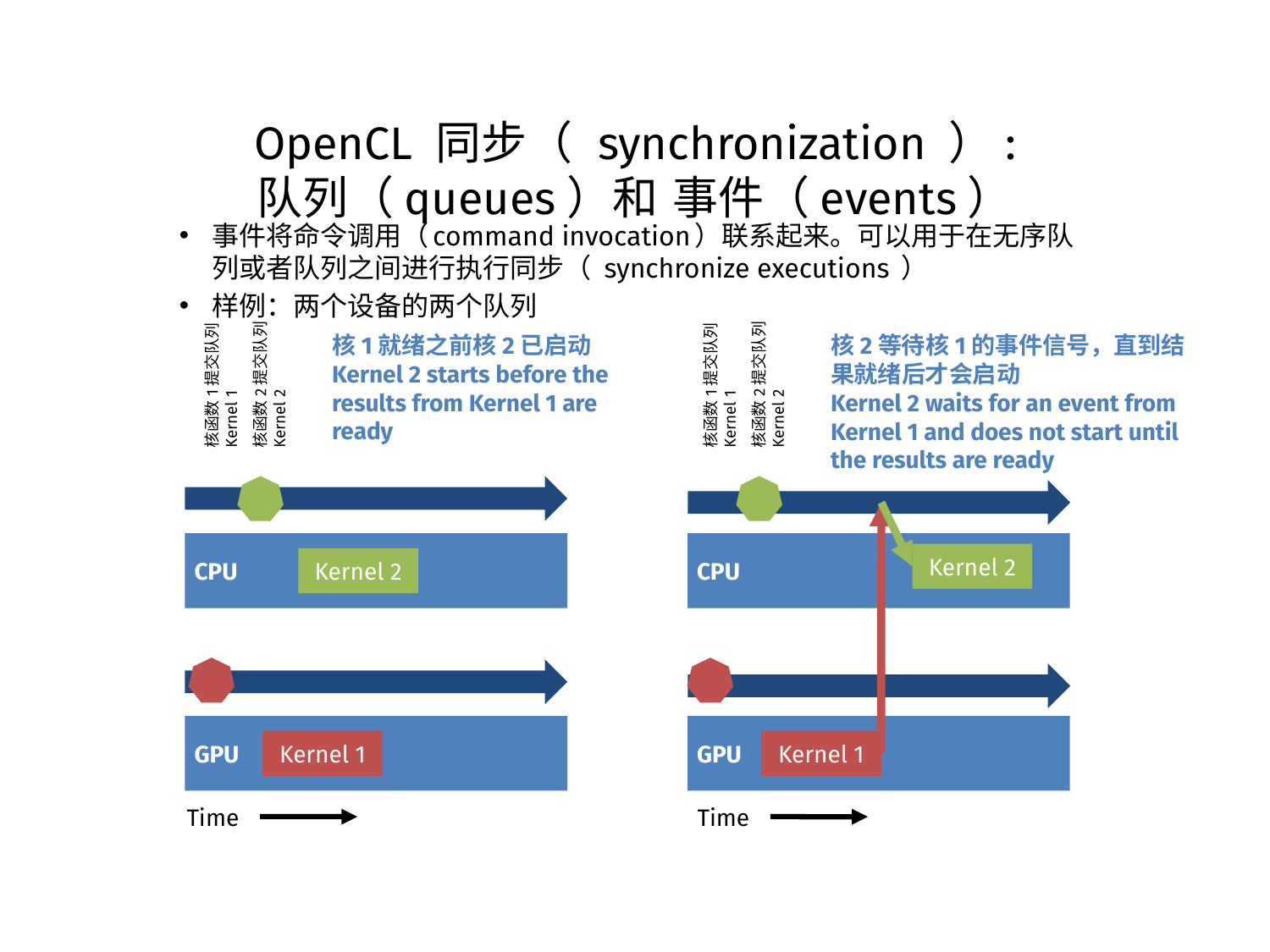

OpenCL 同步（ synchronization ）:
队列（queues）和 事件（events）
事件将命令调用（command invocation）联系起来。可以用于在无序队列或者队列之间进行执行同步（ synchronize executions ）
样例：两个设备的两个队列
核1就绪之前核2已启动
Kernel 2 starts before the results from Kernel 1 are ready
核2等待核1的事件信号，直到结果就绪后才会启动
Kernel 2 waits for an event from Kernel 1 and does not start until the results are ready
核函数1提交队列 Kernel 1
核函数2提交队列Kernel 2
核函数1提交队列 Kernel 1
核函数2提交队列Kernel 2

CPU
CPU
Kernel 2
Kernel 2

GPU
GPU
Kernel 1
Kernel 1
Time
Time